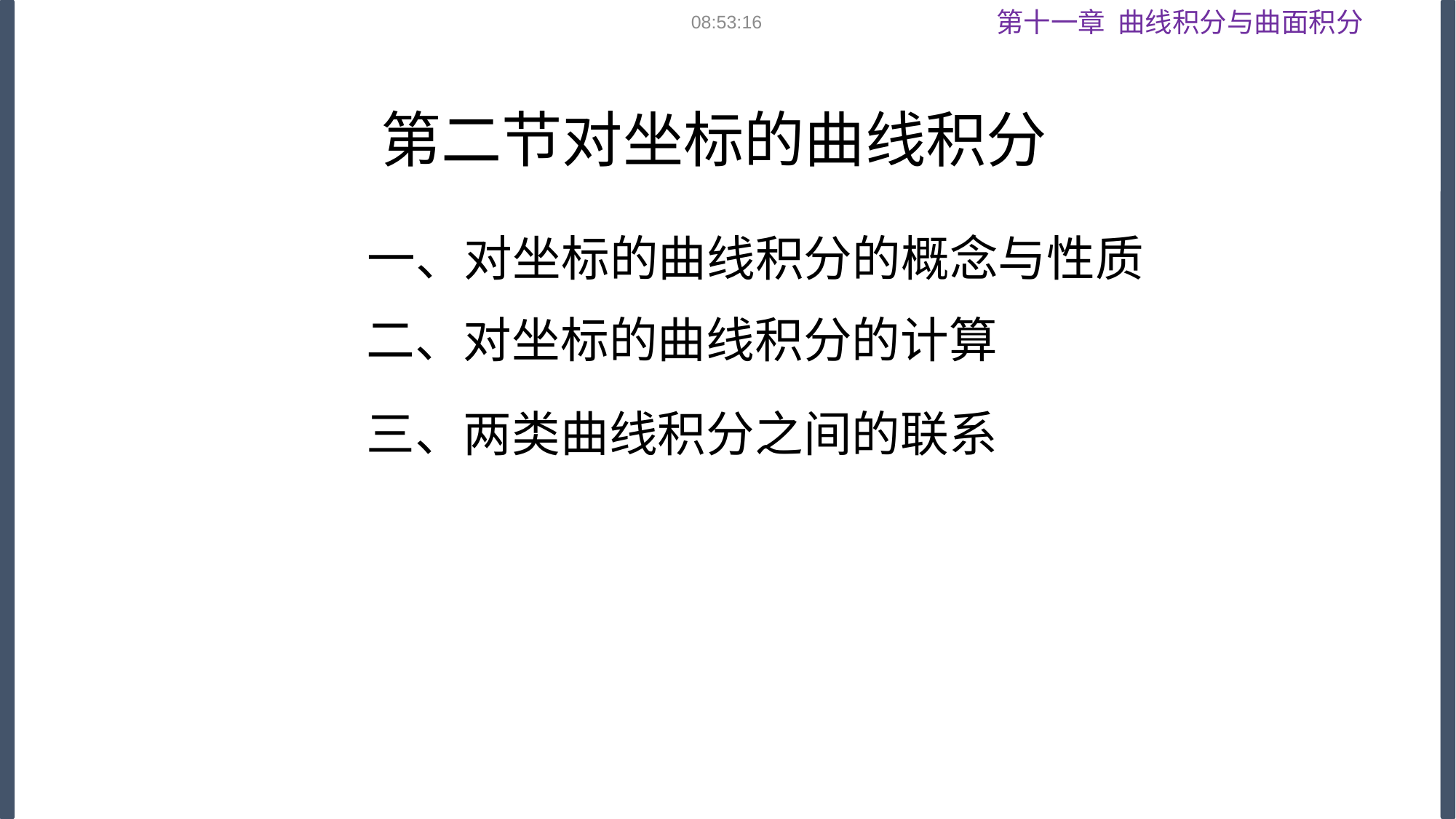

08:53:16
第二节对坐标的曲线积分
一、对坐标的曲线积分的概念与性质
二、对坐标的曲线积分的计算
三、两类曲线积分之间的联系